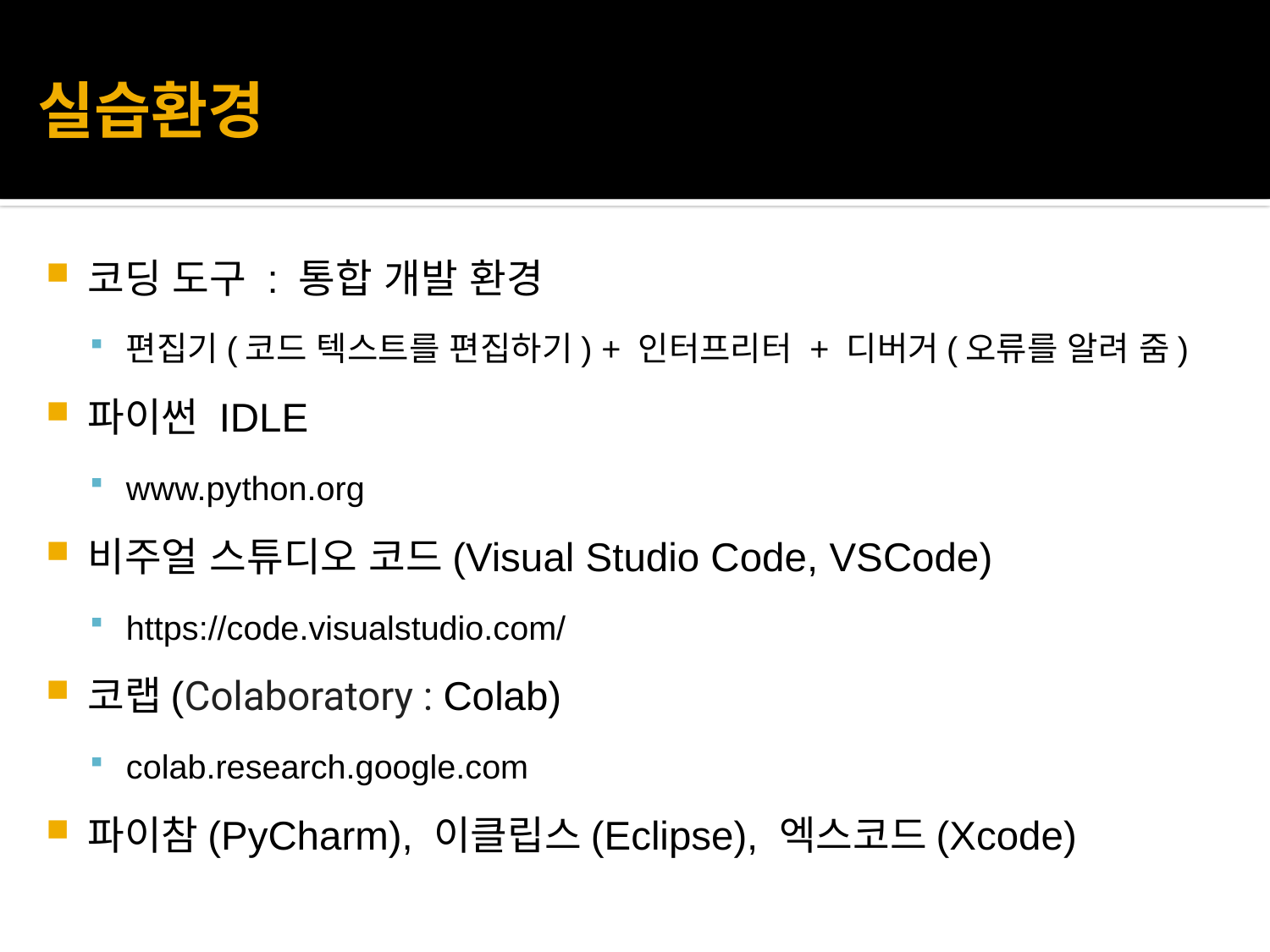

# 실습환경
코딩 도구 : 통합 개발 환경
편집기(코드 텍스트를 편집하기) + 인터프리터 + 디버거(오류를 알려 줌)
파이썬 IDLE
www.python.org
비주얼 스튜디오 코드(Visual Studio Code, VSCode)
https://code.visualstudio.com/
코랩(Colaboratory : Colab)
colab.research.google.com
파이참(PyCharm), 이클립스(Eclipse), 엑스코드(Xcode)